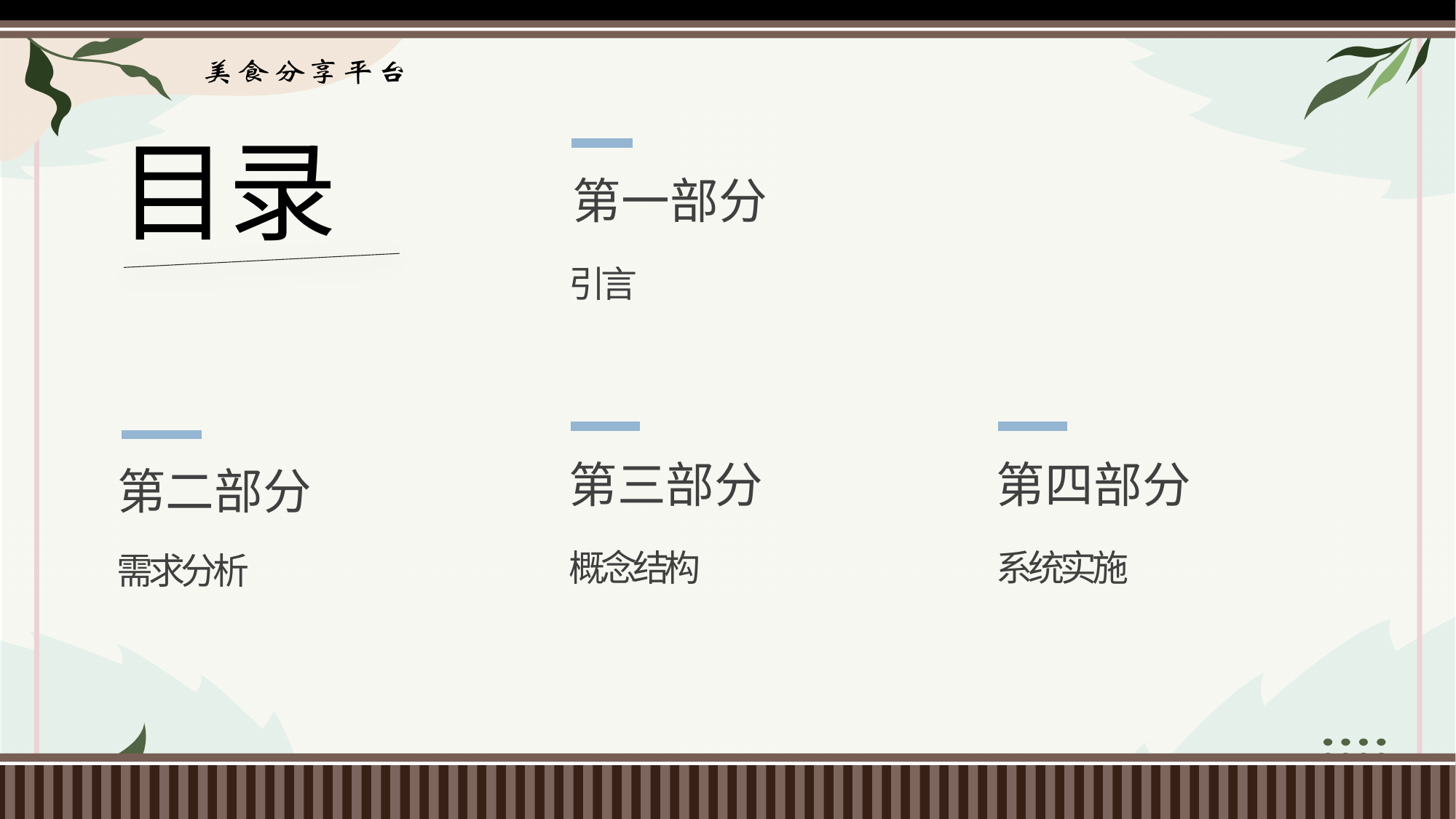

目录
第一部分
引言
第三部分
概念结构
第四部分
系统实施
第二部分
需求分析